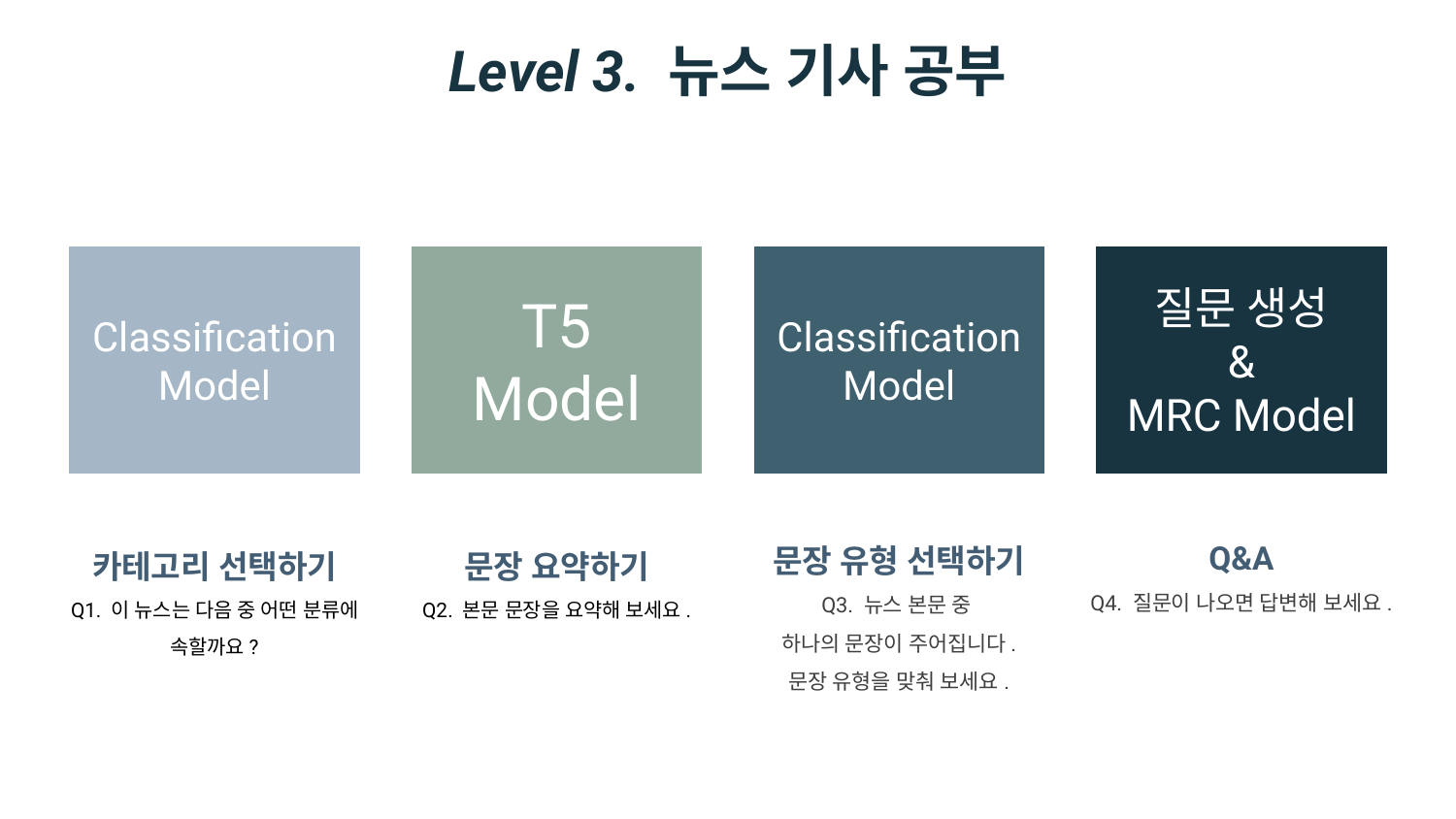

Level 3. 뉴스 기사 공부
Classification
Model
T5
Model
Classification
Model
질문 생성
&
MRC Model
문장 요약하기
Q2. 본문 문장을 요약해 보세요.
Q&A
Q4. 질문이 나오면 답변해 보세요.
카테고리 선택하기
Q1. 이 뉴스는 다음 중 어떤 분류에 속할까요?
문장 유형 선택하기
Q3. 뉴스 본문 중
하나의 문장이 주어집니다.
문장 유형을 맞춰 보세요.